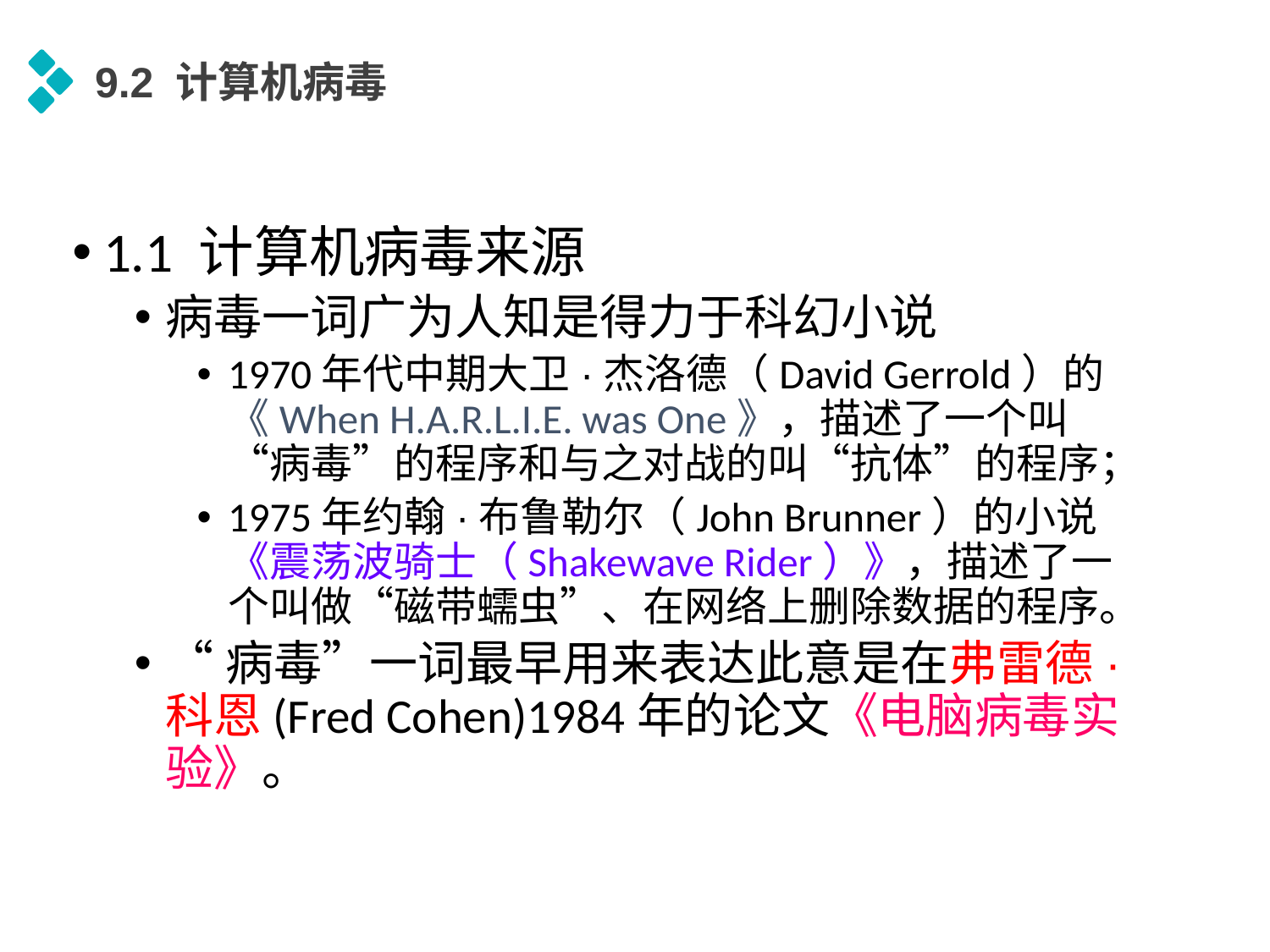

9.2 计算机病毒

1.1 计算机病毒来源
病毒一词广为人知是得力于科幻小说
1970年代中期大卫·杰洛德（David Gerrold）的《When H.A.R.L.I.E. was One》，描述了一个叫“病毒”的程序和与之对战的叫“抗体”的程序；
1975年约翰·布鲁勒尔（John Brunner）的小说《震荡波骑士（Shakewave Rider）》，描述了一个叫做“磁带蠕虫”、在网络上删除数据的程序。
“病毒”一词最早用来表达此意是在弗雷德·科恩(Fred Cohen)1984年的论文《电脑病毒实验》。